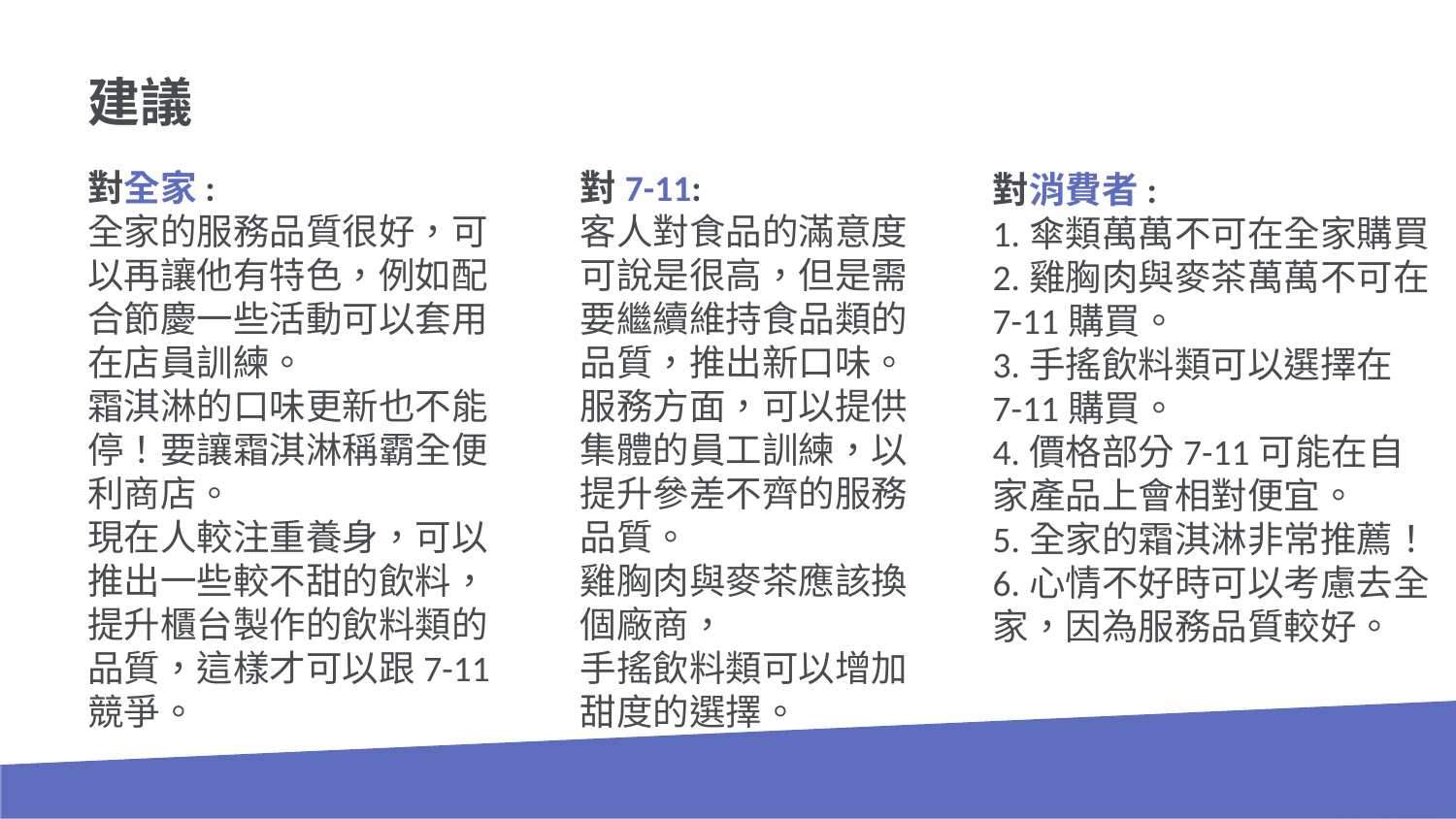

# 建議
對7-11:
客人對食品的滿意度可說是很高，但是需要繼續維持食品類的品質，推出新口味。
服務方面，可以提供集體的員工訓練，以提升參差不齊的服務品質。
雞胸肉與麥茶應該換個廠商，
手搖飲料類可以增加甜度的選擇。
對全家:
全家的服務品質很好，可以再讓他有特色，例如配合節慶一些活動可以套用在店員訓練。
霜淇淋的口味更新也不能停！要讓霜淇淋稱霸全便利商店。
現在人較注重養身，可以推出一些較不甜的飲料，提升櫃台製作的飲料類的品質，這樣才可以跟7-11競爭。
對消費者:
1.傘類萬萬不可在全家購買
2.雞胸肉與麥茶萬萬不可在7-11購買。
3.手搖飲料類可以選擇在7-11購買。
4.價格部分7-11可能在自家產品上會相對便宜。
5.全家的霜淇淋非常推薦！
6.心情不好時可以考慮去全家，因為服務品質較好。